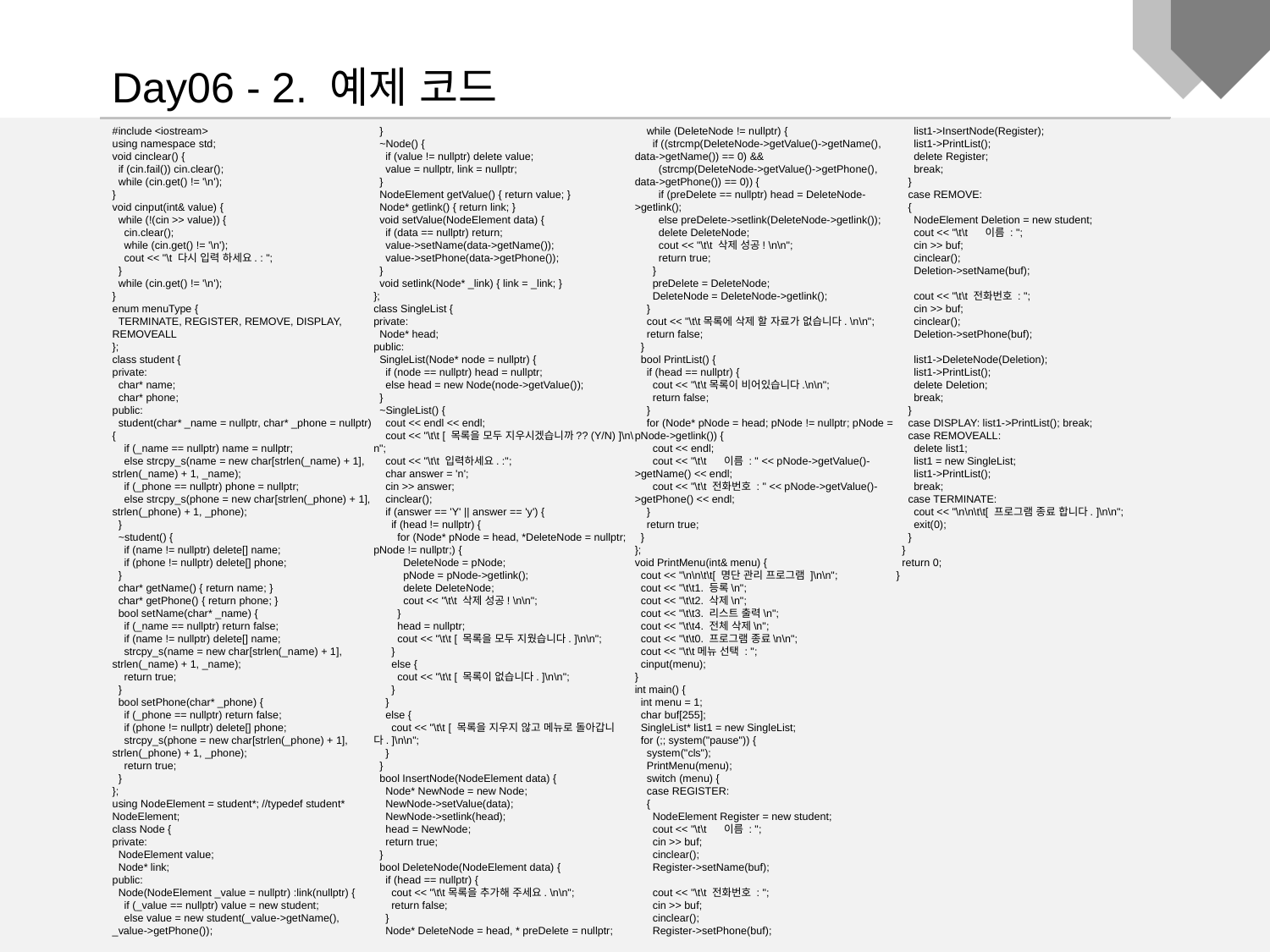

Day06 - 2. 예제 코드
#include <iostream>
using namespace std;
void cinclear() {
  if (cin.fail()) cin.clear();
  while (cin.get() != '\n');
}
void cinput(int& value) {
  while (!(cin >> value)) {
    cin.clear();
    while (cin.get() != '\n');
    cout << "\t 다시 입력 하세요. : ";
  }
  while (cin.get() != '\n');
}
enum menuType {
  TERMINATE, REGISTER, REMOVE, DISPLAY, REMOVEALL
};
class student {
private:
  char* name;
  char* phone;
public:
  student(char* _name = nullptr, char* _phone = nullptr) {
    if (_name == nullptr) name = nullptr;
    else strcpy_s(name = new char[strlen(_name) + 1], strlen(_name) + 1, _name);
    if (_phone == nullptr) phone = nullptr;
    else strcpy_s(phone = new char[strlen(_phone) + 1], strlen(_phone) + 1, _phone);
  }
  ~student() {
    if (name != nullptr) delete[] name;
    if (phone != nullptr) delete[] phone;
  }
  char* getName() { return name; }
  char* getPhone() { return phone; }
  bool setName(char* _name) {
    if (_name == nullptr) return false;
    if (name != nullptr) delete[] name;
    strcpy_s(name = new char[strlen(_name) + 1], strlen(_name) + 1, _name);
    return true;
  }
  bool setPhone(char* _phone) {
    if (_phone == nullptr) return false;
    if (phone != nullptr) delete[] phone;
    strcpy_s(phone = new char[strlen(_phone) + 1], strlen(_phone) + 1, _phone);
    return true;
  }
};
using NodeElement = student*; //typedef student* NodeElement;
class Node {
private:
  NodeElement value;
  Node* link;
public:
  Node(NodeElement _value = nullptr) :link(nullptr) {
    if (_value == nullptr) value = new student;
    else value = new student(_value->getName(), _value->getPhone());
  }
  ~Node() {
    if (value != nullptr) delete value;
    value = nullptr, link = nullptr;
  }
  NodeElement getValue() { return value; }
  Node* getlink() { return link; }
  void setValue(NodeElement data) {
    if (data == nullptr) return;
    value->setName(data->getName());
    value->setPhone(data->getPhone());
  }
  void setlink(Node* _link) { link = _link; }
};
class SingleList {
private:
  Node* head;
public:
  SingleList(Node* node = nullptr) {
    if (node == nullptr) head = nullptr;
    else head = new Node(node->getValue());
  }
  ~SingleList() {
    cout << endl << endl;
    cout << "\t\t [ 목록을 모두 지우시겠습니까?? (Y/N) ]\n\n";
    cout << "\t\t 입력하세요. :";
    char answer = 'n';
    cin >> answer;
    cinclear();
    if (answer == 'Y' || answer == 'y') {
      if (head != nullptr) {
        for (Node* pNode = head, *DeleteNode = nullptr; pNode != nullptr;) {
          DeleteNode = pNode;
          pNode = pNode->getlink();
          delete DeleteNode;
          cout << "\t\t 삭제 성공! \n\n";
        }
        head = nullptr;
        cout << "\t\t [ 목록을 모두 지웠습니다. ]\n\n";
      }
      else {
        cout << "\t\t [ 목록이 없습니다. ]\n\n";
      }
    }
    else {
      cout << "\t\t [ 목록을 지우지 않고 메뉴로 돌아갑니다. ]\n\n";
    }
  }
  bool InsertNode(NodeElement data) {
    Node* NewNode = new Node;
    NewNode->setValue(data);
    NewNode->setlink(head);
    head = NewNode;
    return true;
  }
  bool DeleteNode(NodeElement data) {
    if (head == nullptr) {
      cout << "\t\t목록을 추가해 주세요. \n\n";
      return false;
    }
    Node* DeleteNode = head, * preDelete = nullptr;
    while (DeleteNode != nullptr) {
      if ((strcmp(DeleteNode->getValue()->getName(), data->getName()) == 0) &&
        (strcmp(DeleteNode->getValue()->getPhone(), data->getPhone()) == 0)) {
        if (preDelete == nullptr) head = DeleteNode->getlink();
        else preDelete->setlink(DeleteNode->getlink());
        delete DeleteNode;
        cout << "\t\t 삭제 성공! \n\n";
        return true;
      }
      preDelete = DeleteNode;
      DeleteNode = DeleteNode->getlink();
    }
    cout << "\t\t목록에 삭제 할 자료가 없습니다. \n\n";
    return false;
  }
  bool PrintList() {
    if (head == nullptr) {
      cout << "\t\t목록이 비어있습니다.\n\n";
      return false;
    }
    for (Node* pNode = head; pNode != nullptr; pNode = pNode->getlink()) {
      cout << endl;
      cout << "\t\t     이름 : " << pNode->getValue()->getName() << endl;
      cout << "\t\t 전화번호 : " << pNode->getValue()->getPhone() << endl;
    }
    return true;
  }
};
void PrintMenu(int& menu) {
  cout << "\n\n\t\t[ 명단 관리 프로그램 ]\n\n";
  cout << "\t\t1. 등록\n";
  cout << "\t\t2. 삭제\n";
  cout << "\t\t3. 리스트 출력\n";
  cout << "\t\t4. 전체 삭제\n";
  cout << "\t\t0. 프로그램 종료\n\n";
  cout << "\t\t메뉴 선택 : ";
  cinput(menu);
}
int main() {
  int menu = 1;
  char buf[255];
  SingleList* list1 = new SingleList;
  for (;; system("pause")) {
    system("cls");
    PrintMenu(menu);
    switch (menu) {
    case REGISTER:
    {
      NodeElement Register = new student;
      cout << "\t\t     이름 : ";
      cin >> buf;
      cinclear();
      Register->setName(buf);

      cout << "\t\t 전화번호 : ";
      cin >> buf;
      cinclear();
      Register->setPhone(buf);
      list1->InsertNode(Register);
      list1->PrintList();
      delete Register;
      break;
    }
    case REMOVE:
    {
      NodeElement Deletion = new student;
      cout << "\t\t     이름 : ";
      cin >> buf;
      cinclear();
      Deletion->setName(buf);

      cout << "\t\t 전화번호 : ";
      cin >> buf;
      cinclear();
      Deletion->setPhone(buf);

      list1->DeleteNode(Deletion);
      list1->PrintList();
      delete Deletion;
      break;
    }
    case DISPLAY: list1->PrintList(); break;
    case REMOVEALL:
      delete list1;
      list1 = new SingleList;
      list1->PrintList();
      break;
    case TERMINATE:
      cout << "\n\n\t\t[ 프로그램 종료 합니다. ]\n\n";
      exit(0);
    }
  }
  return 0;
}